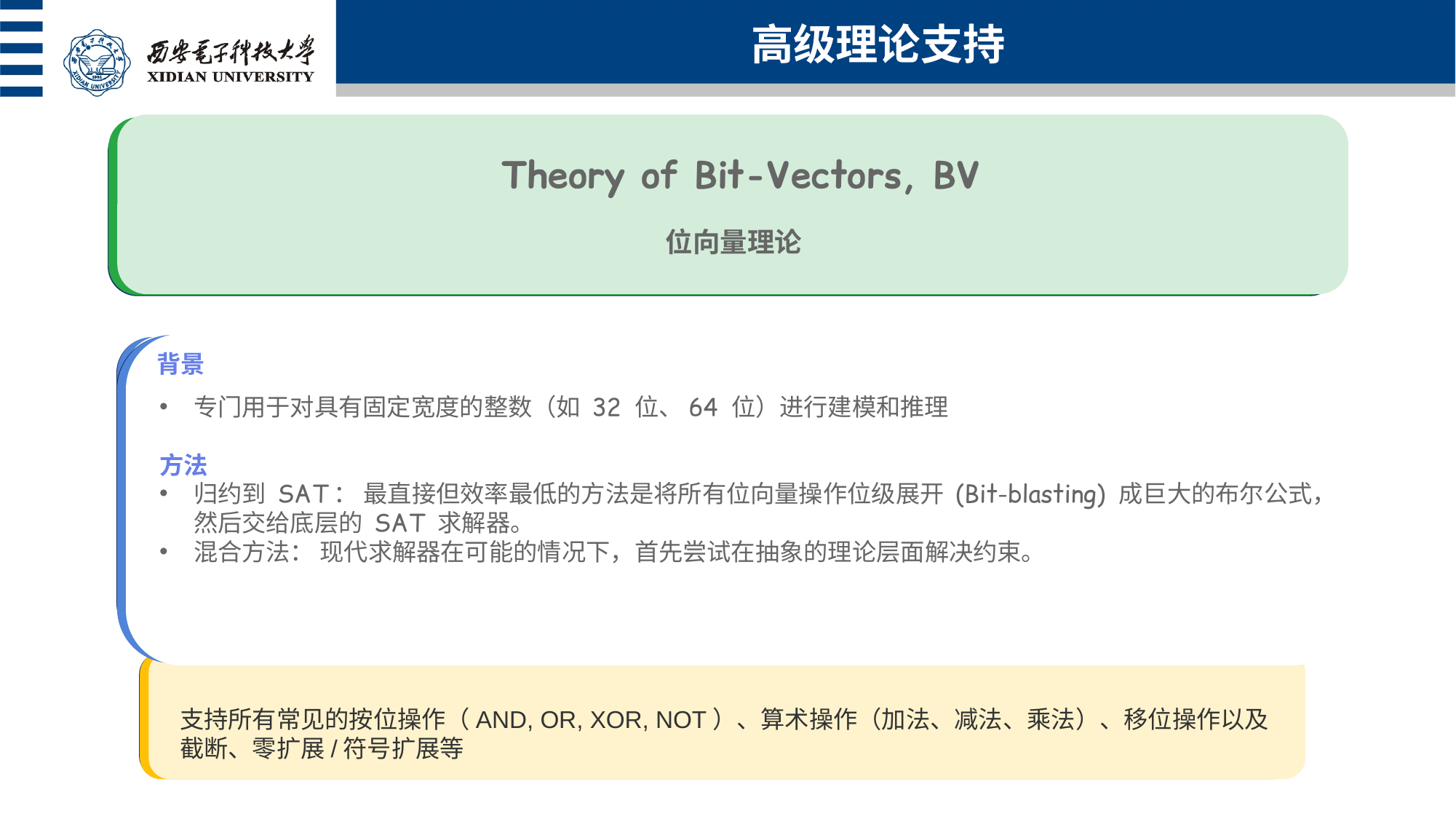

高级理论支持

 Theory of Bit-Vectors, BV

位向量理论

背景
简介
使用场景

专门用于对具有固定宽度的整数（如 32 位、64 位）进行建模和推理

方法
归约到 SAT： 最直接但效率最低的方法是将所有位向量操作位级展开 (Bit-blasting) 成巨大的布尔公式，然后交给底层的 SAT 求解器。
混合方法： 现代求解器在可能的情况下，首先尝试在抽象的理论层面解决约束。
由Stephen Wolfram创建的计算知识引擎,被称为"会思考的计算器",每天服务数百万用户进行精确的数学和科学计算

适用问题：方程求解、微积分计算、矩阵运算、统计分析、单位转换、科学常数查询

支持所有常见的按位操作（AND, OR, XOR, NOT）、算术操作（加法、减法、乘法）、移位操作以及截断、零扩展/符号扩展等